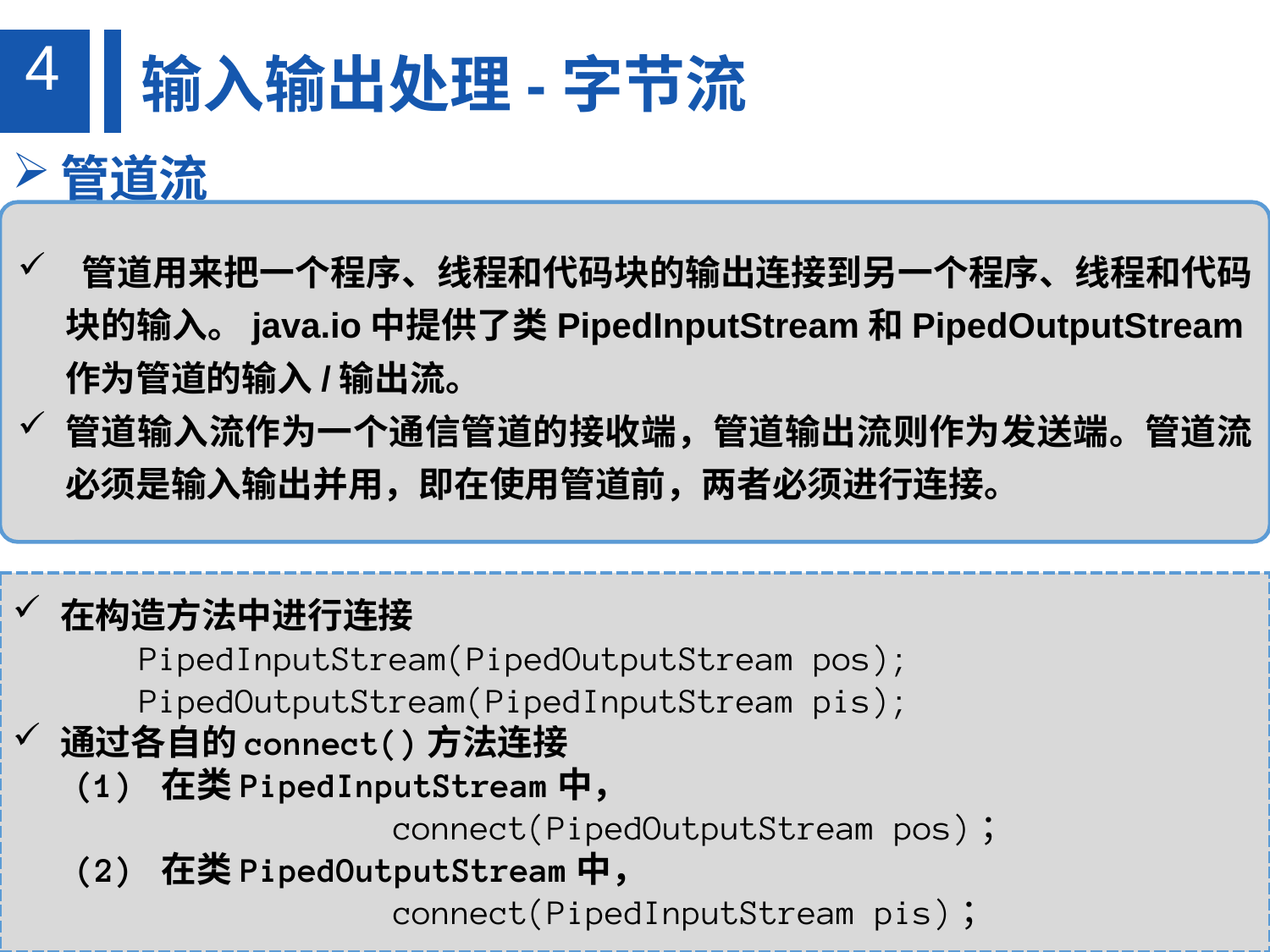

4
输入输出处理-字节流
管道流
 管道用来把一个程序、线程和代码块的输出连接到另一个程序、线程和代码块的输入。java.io中提供了类PipedInputStream和PipedOutputStream作为管道的输入/输出流。
管道输入流作为一个通信管道的接收端，管道输出流则作为发送端。管道流必须是输入输出并用，即在使用管道前，两者必须进行连接。
在构造方法中进行连接
PipedInputStream(PipedOutputStream pos);
PipedOutputStream(PipedInputStream pis);
通过各自的connect()方法连接
(1) 在类PipedInputStream中，
		connect(PipedOutputStream pos)；
(2) 在类PipedOutputStream中，
		connect(PipedInputStream pis)；